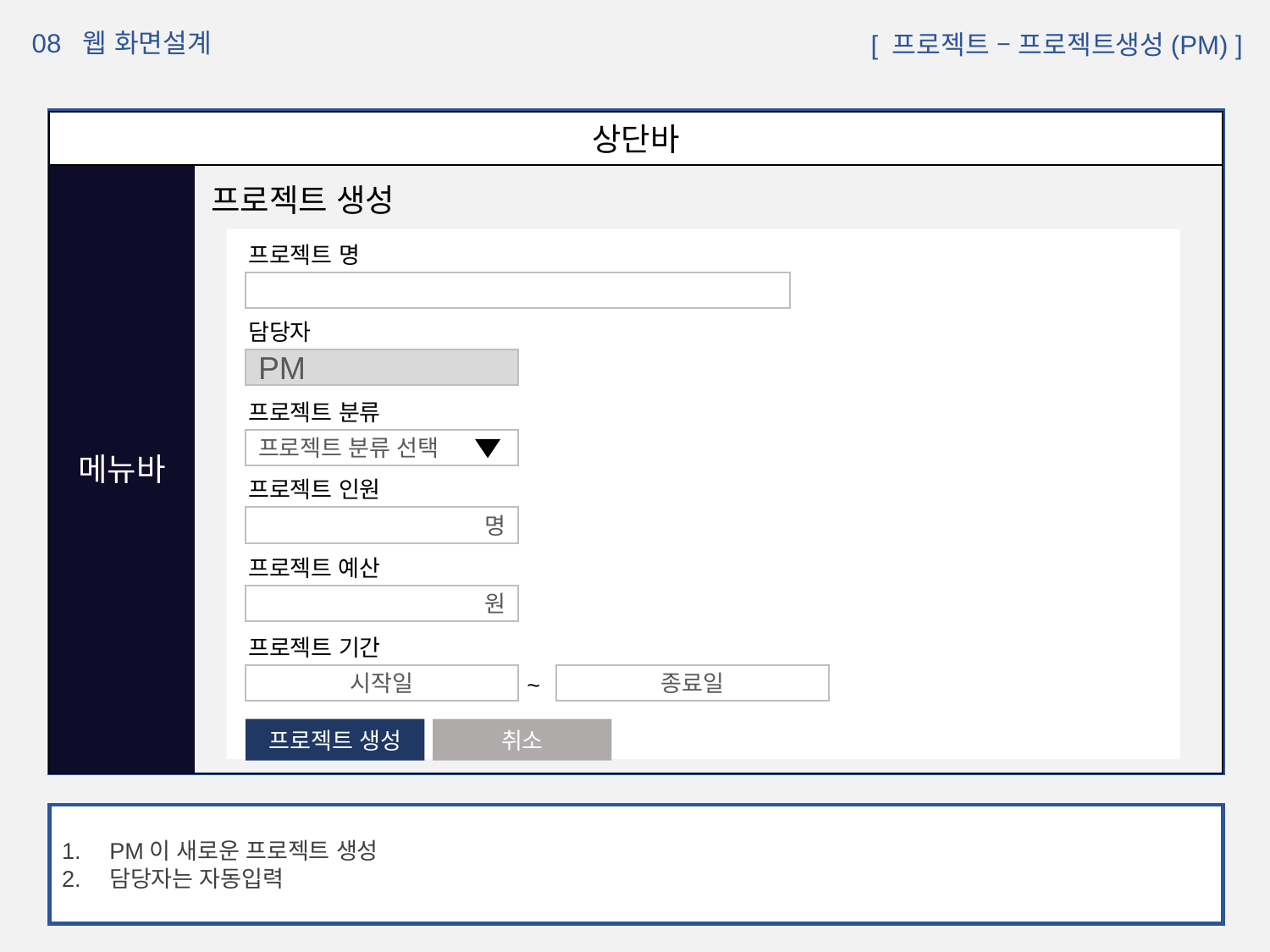

08  웹 화면설계
 [ 프로젝트 – 프로젝트생성(PM) ]
화면설계 화면

상단바
메뉴바
프로젝트 생성

프로젝트 명
프로젝트이름
담당자
PM
프로젝트 분류
프로젝트 분류 선택

프로젝트 인원
명
프로젝트 예산
원
프로젝트 기간
시작일
~
종료일
프로젝트 생성
취소
PM이 새로운 프로젝트 생성
담당자는 자동입력